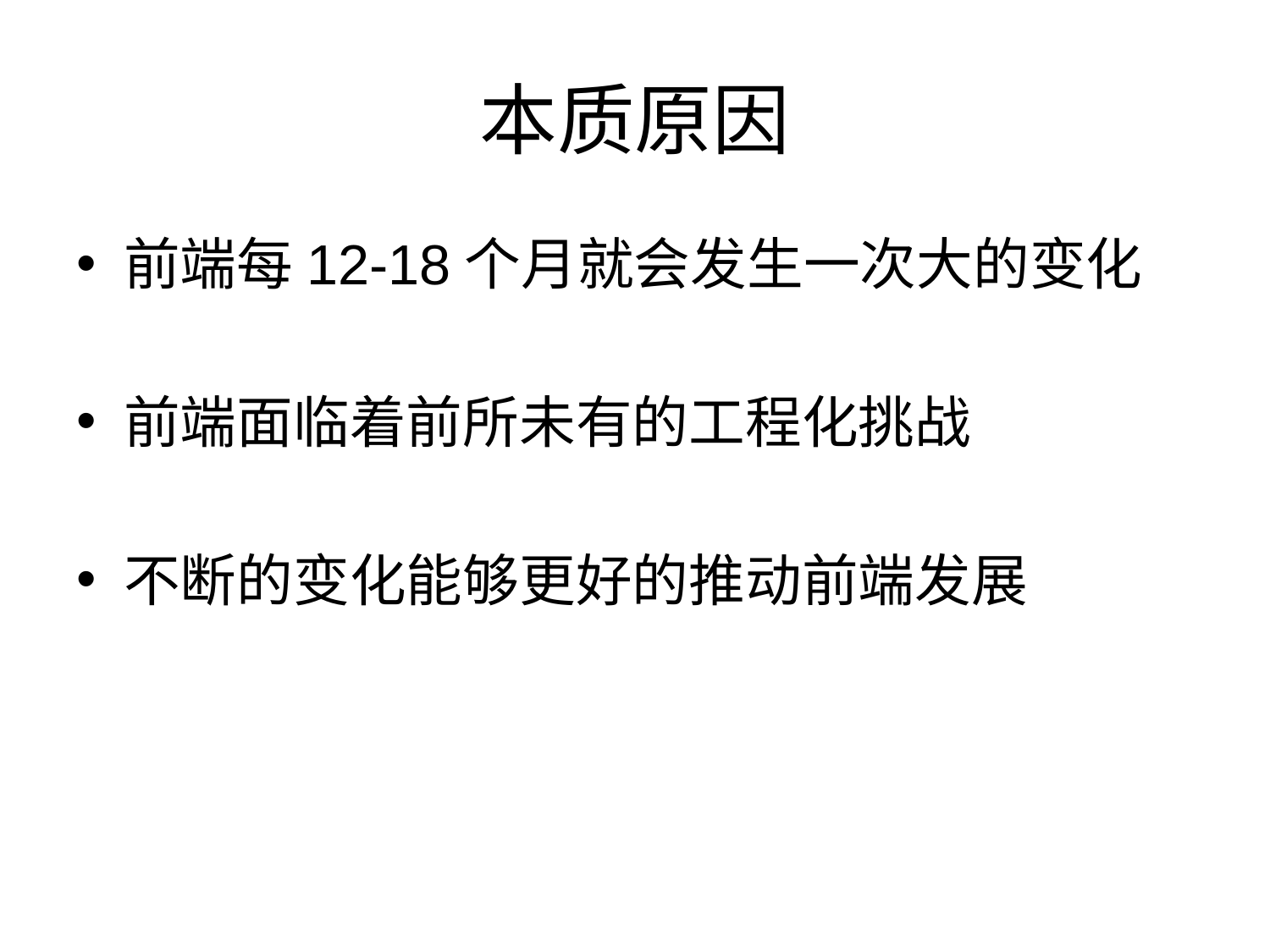

# 本质原因
前端每12-18个月就会发生一次大的变化

前端面临着前所未有的工程化挑战

不断的变化能够更好的推动前端发展